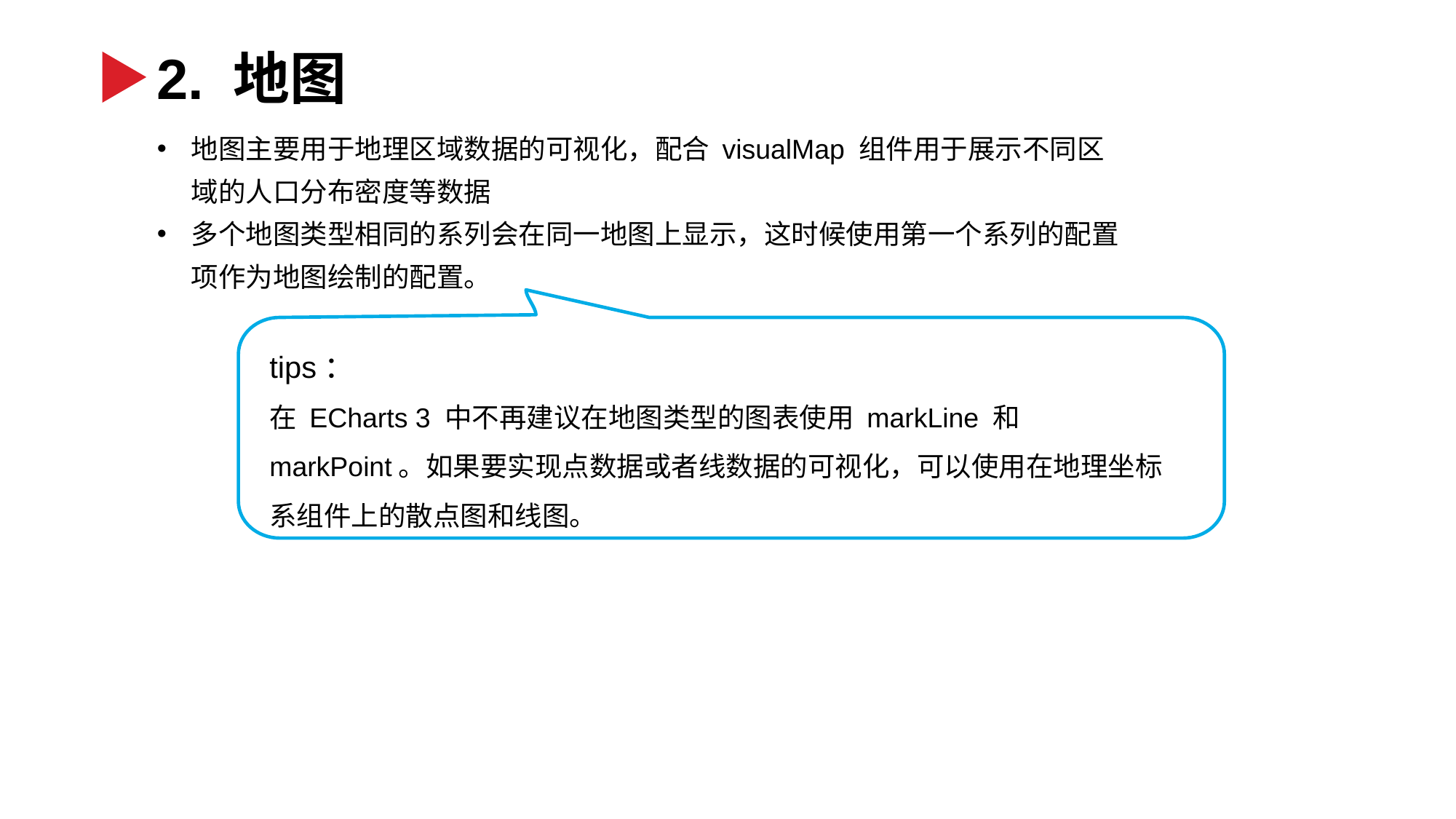

2. 地图

地图主要用于地理区域数据的可视化，配合 visualMap 组件用于展示不同区域的人口分布密度等数据
多个地图类型相同的系列会在同一地图上显示，这时候使用第一个系列的配置项作为地图绘制的配置。

tips：
在 ECharts 3 中不再建议在地图类型的图表使用 markLine 和 markPoint。如果要实现点数据或者线数据的可视化，可以使用在地理坐标系组件上的散点图和线图。